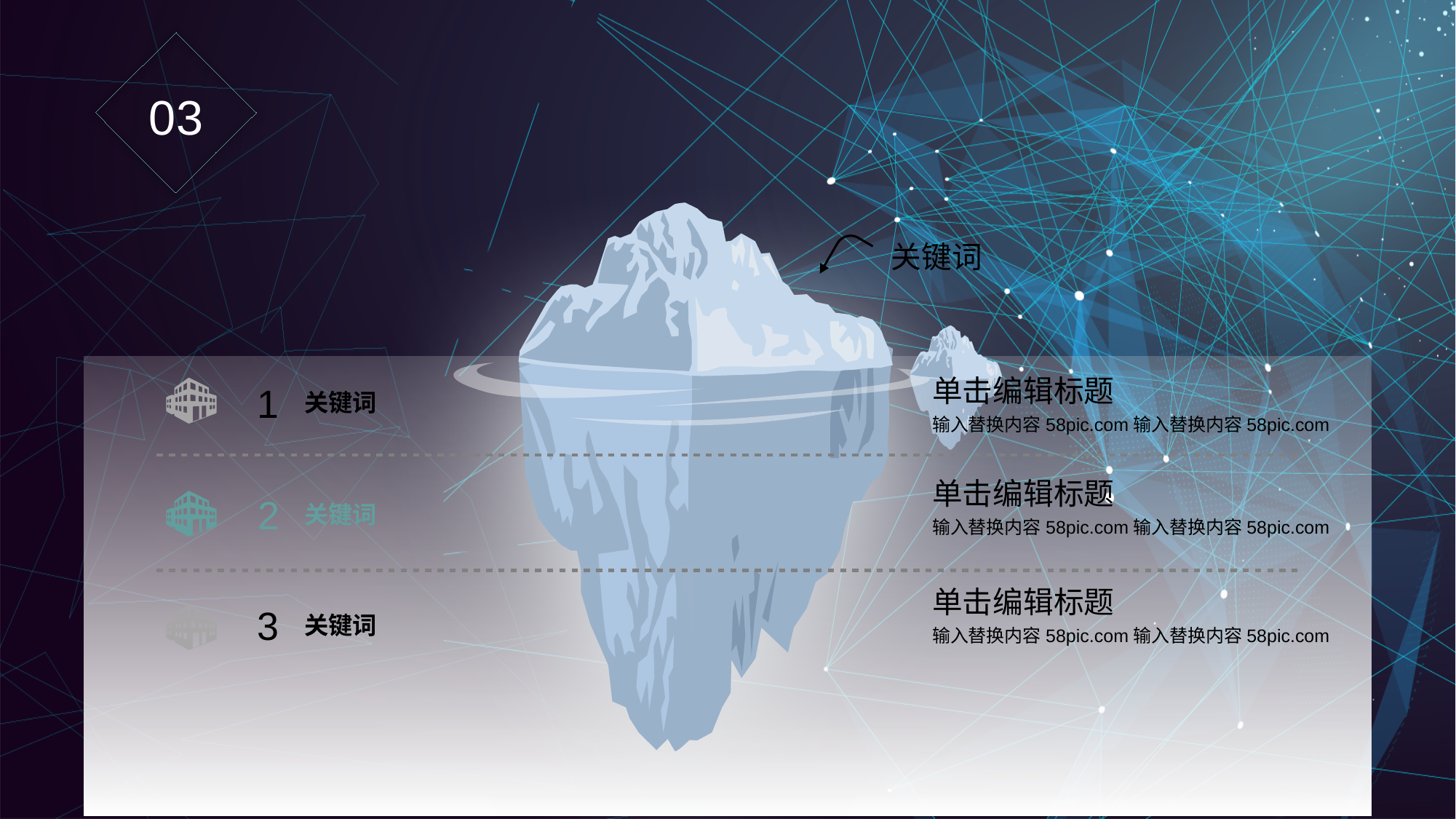

03

关键词

单击编辑标题
输入替换内容58pic.com输入替换内容58pic.com
1
关键词

单击编辑标题
输入替换内容58pic.com输入替换内容58pic.com
2
关键词

单击编辑标题
输入替换内容58pic.com输入替换内容58pic.com
3
关键词